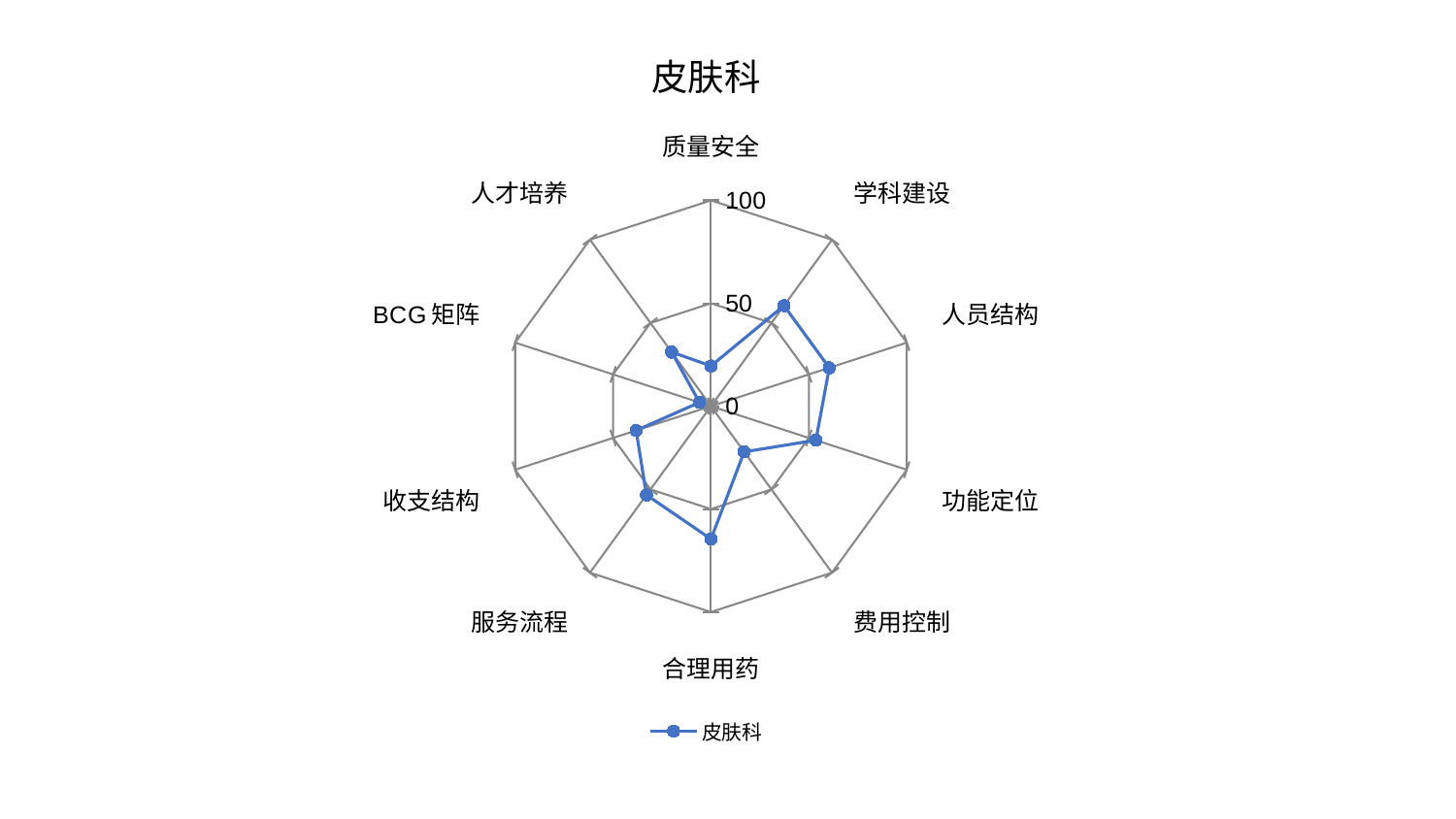

### Chart: 皮肤科

| Category | 皮肤科 |
|---|---|
| 质量安全 | 19.54764597457452 |
| 学科建设 | 60.384690584893086 |
| 人员结构 | 60.42689785787524 |
| 功能定位 | 53.57828770513224 |
| 费用控制 | 27.45172955848078 |
| 合理用药 | 64.55610207015047 |
| 服务流程 | 53.31765325047957 |
| 收支结构 | 38.25199291869672 |
| BCG矩阵 | 5.871998087199532 |
| 人才培养 | 32.512620961429114 |
114